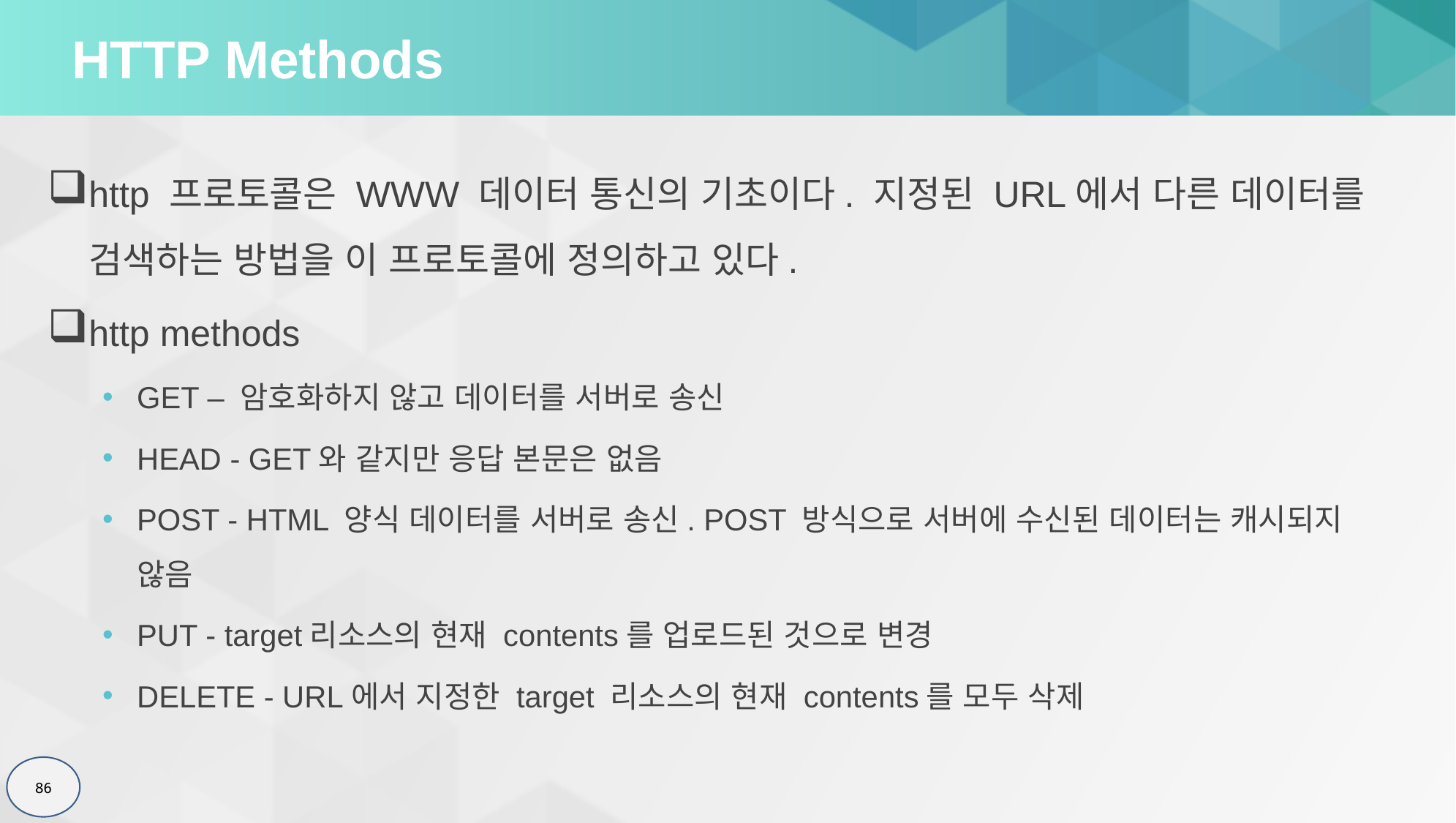

# HTTP Methods
http 프로토콜은 WWW 데이터 통신의 기초이다. 지정된 URL에서 다른 데이터를 검색하는 방법을 이 프로토콜에 정의하고 있다.
http methods
GET – 암호화하지 않고 데이터를 서버로 송신
HEAD - GET와 같지만 응답 본문은 없음
POST - HTML 양식 데이터를 서버로 송신. POST 방식으로 서버에 수신된 데이터는 캐시되지 않음
PUT - target리소스의 현재 contents를 업로드된 것으로 변경
DELETE - URL에서 지정한 target 리소스의 현재 contents를 모두 삭제